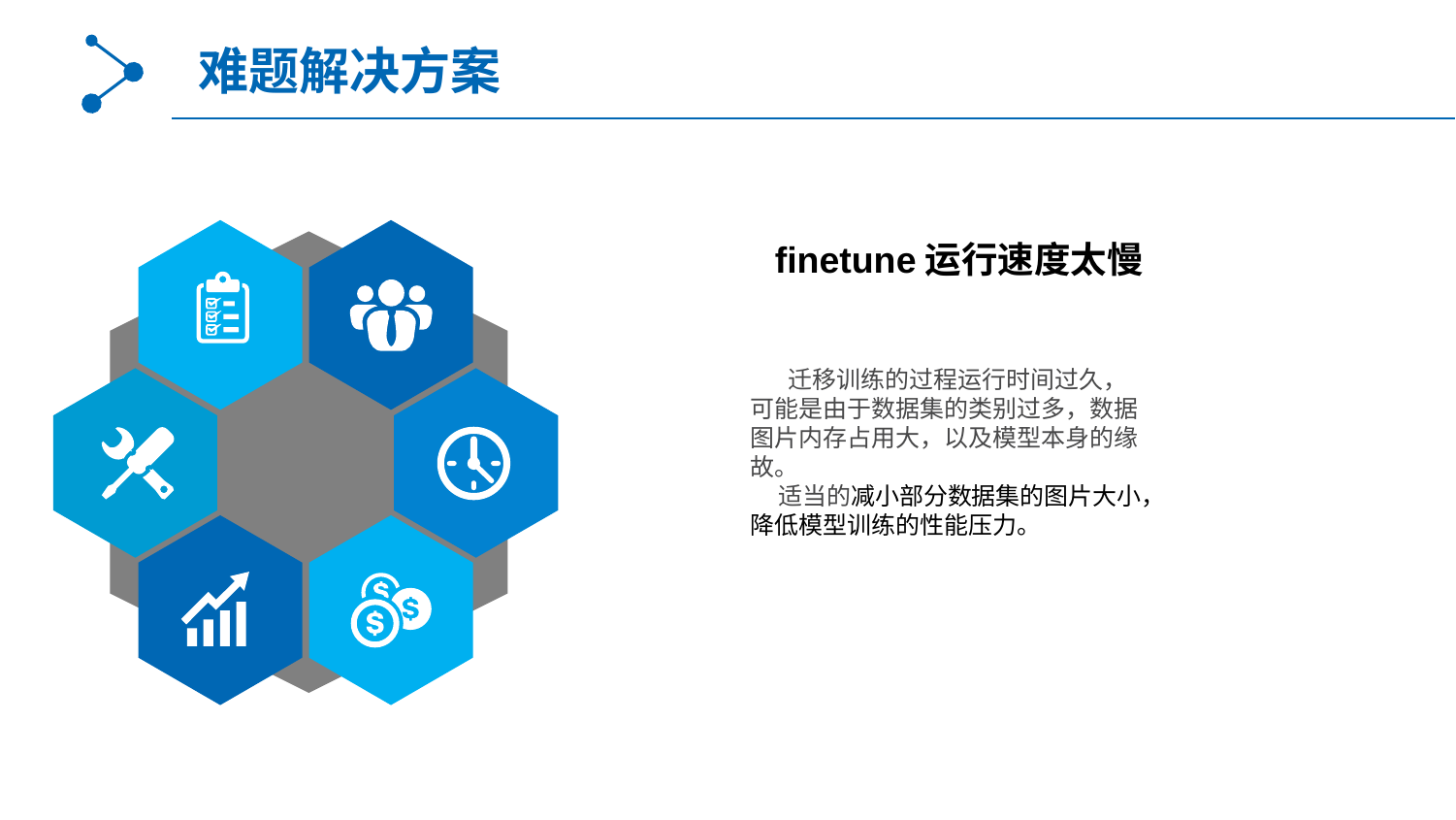

难题解决方案

finetune运行速度太慢

      迁移训练的过程运行时间过久，可能是由于数据集的类别过多，数据图片内存占用大，以及模型本身的缘故。
    适当的减小部分数据集的图片大小，降低模型训练的性能压力。